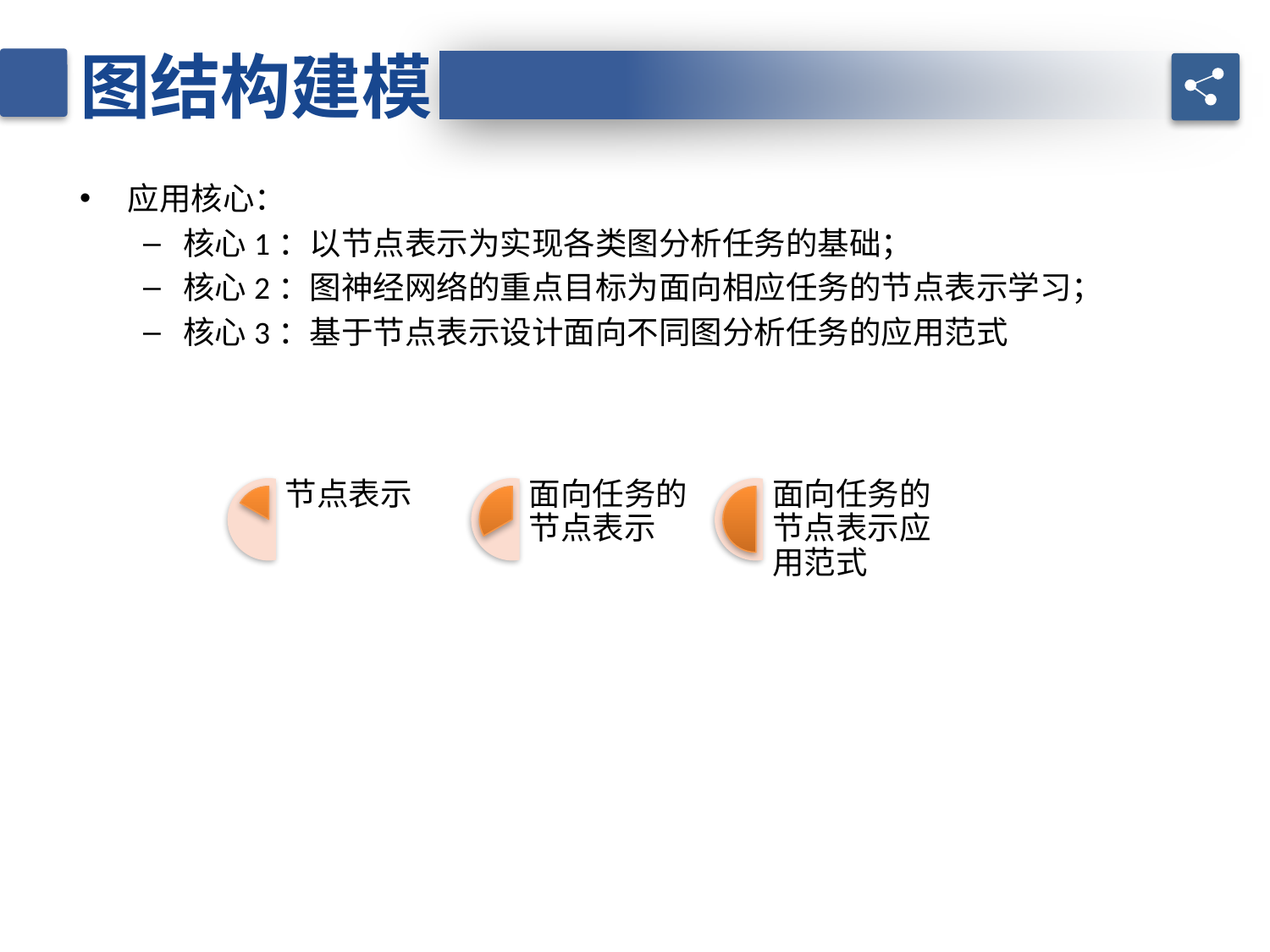

图结构建模

应用核心：
核心1：以节点表示为实现各类图分析任务的基础；
核心2：图神经网络的重点目标为面向相应任务的节点表示学习；
核心3：基于节点表示设计面向不同图分析任务的应用范式

节点表示

面向任务的节点表示

面向任务的节点表示应用范式